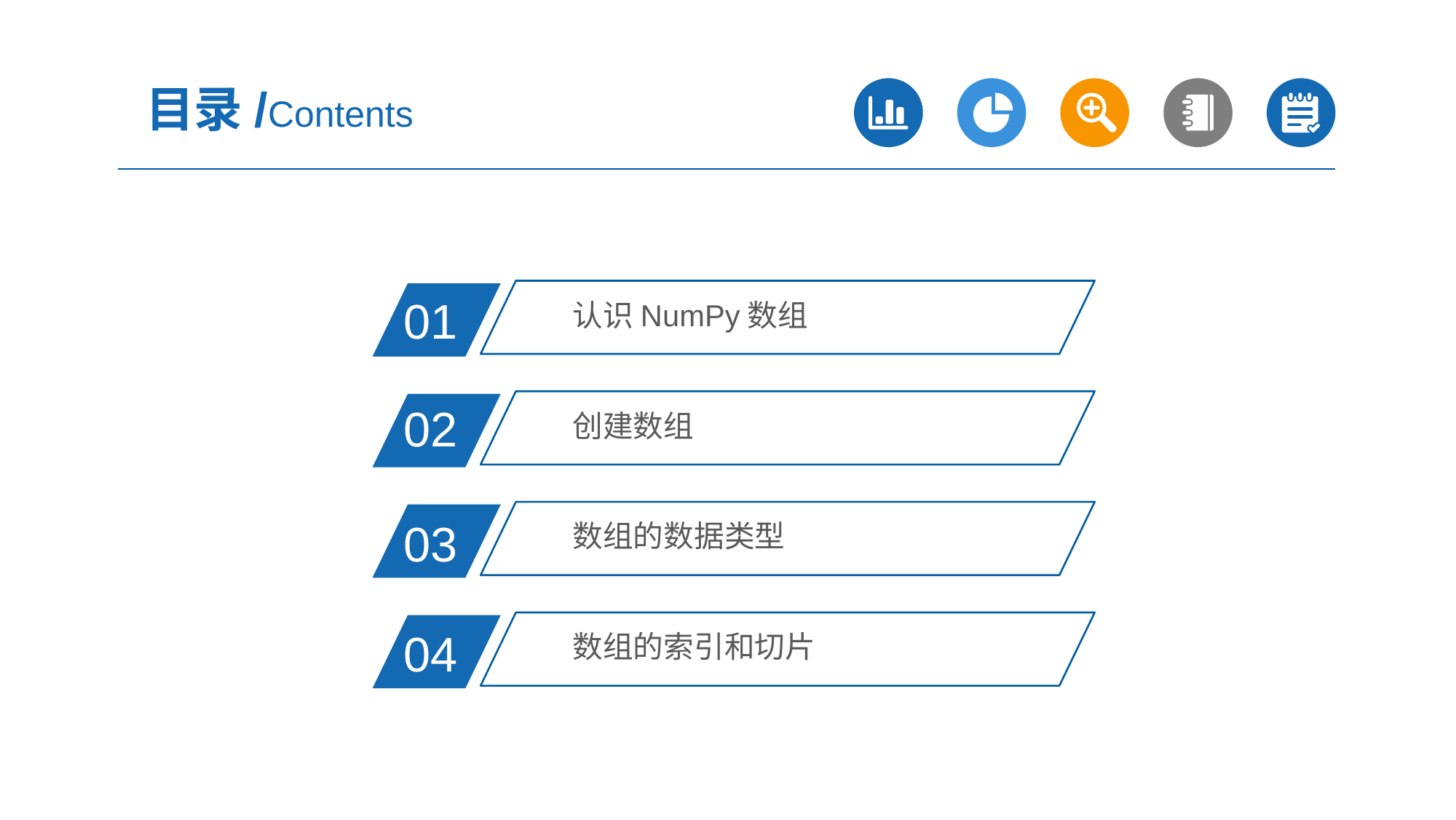

目录/Contents

认识NumPy数组

01

创建数组
02

数组的数据类型

03

数组的索引和切片

04